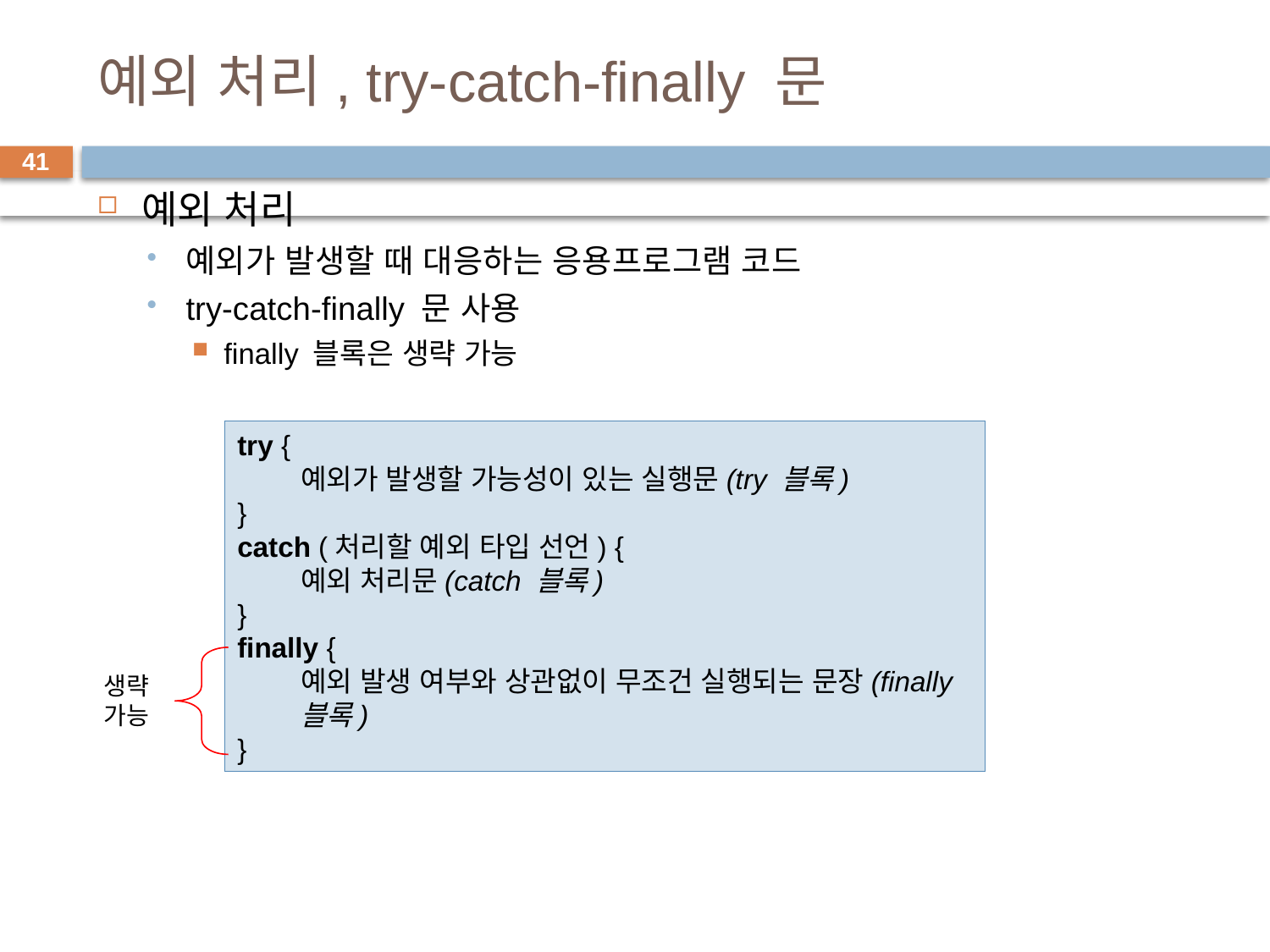

# 예외 처리, try-catch-finally 문
41
예외 처리
예외가 발생할 때 대응하는 응용프로그램 코드
try-catch-finally 문 사용
finally 블록은 생략 가능
try {
예외가 발생할 가능성이 있는 실행문(try 블록)
}
catch (처리할 예외 타입 선언) {
예외 처리문(catch 블록)
}
finally {
예외 발생 여부와 상관없이 무조건 실행되는 문장(finally 블록)
}

생략
가능